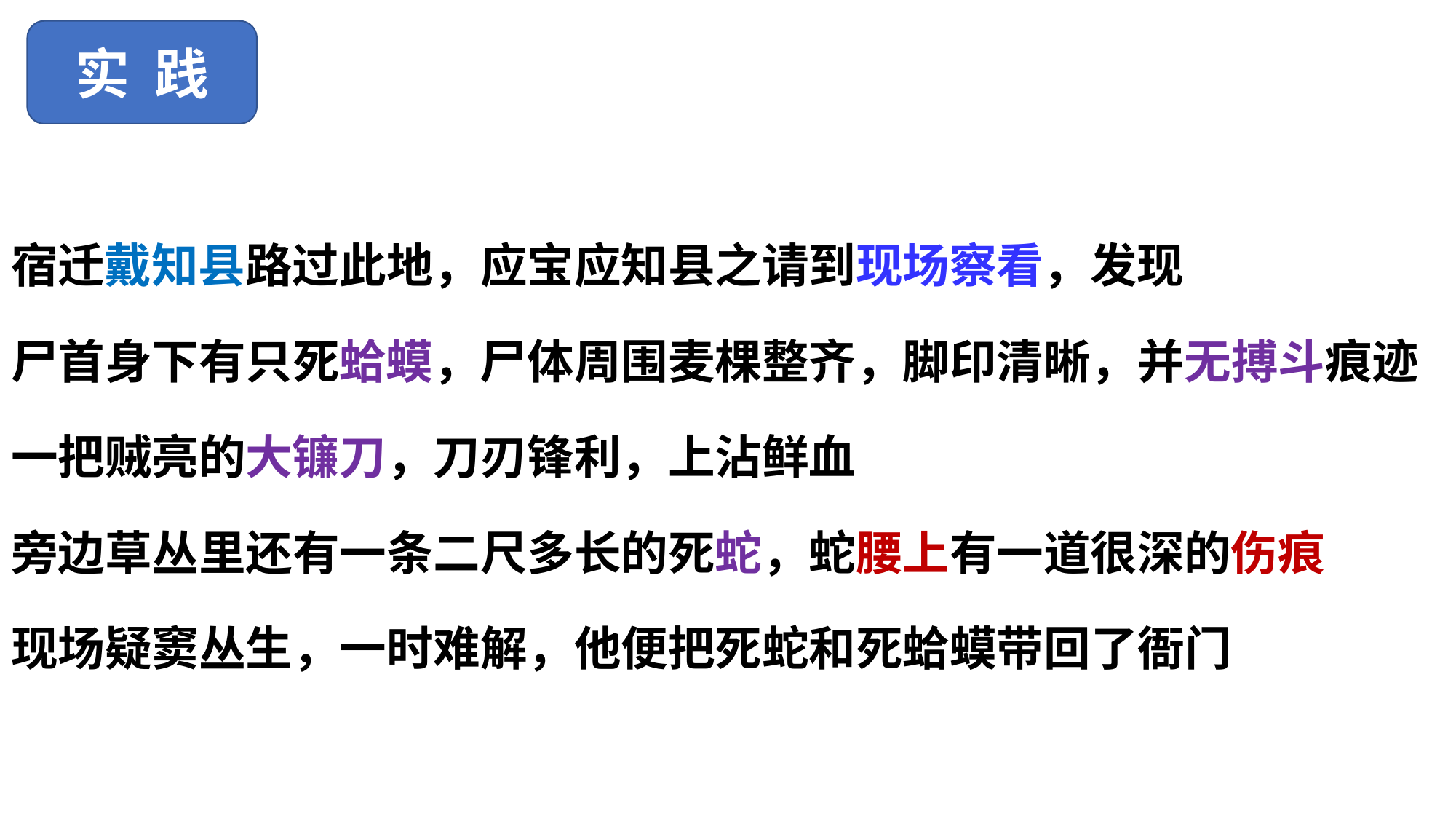

实  践
宿迁戴知县路过此地，应宝应知县之请到现场察看，发现
尸首身下有只死蛤蟆，尸体周围麦棵整齐，脚印清晰，并无搏斗痕迹
一把贼亮的大镰刀，刀刃锋利，上沾鲜血
旁边草丛里还有一条二尺多长的死蛇，蛇腰上有一道很深的伤痕
现场疑窦丛生，一时难解，他便把死蛇和死蛤蟆带回了衙门